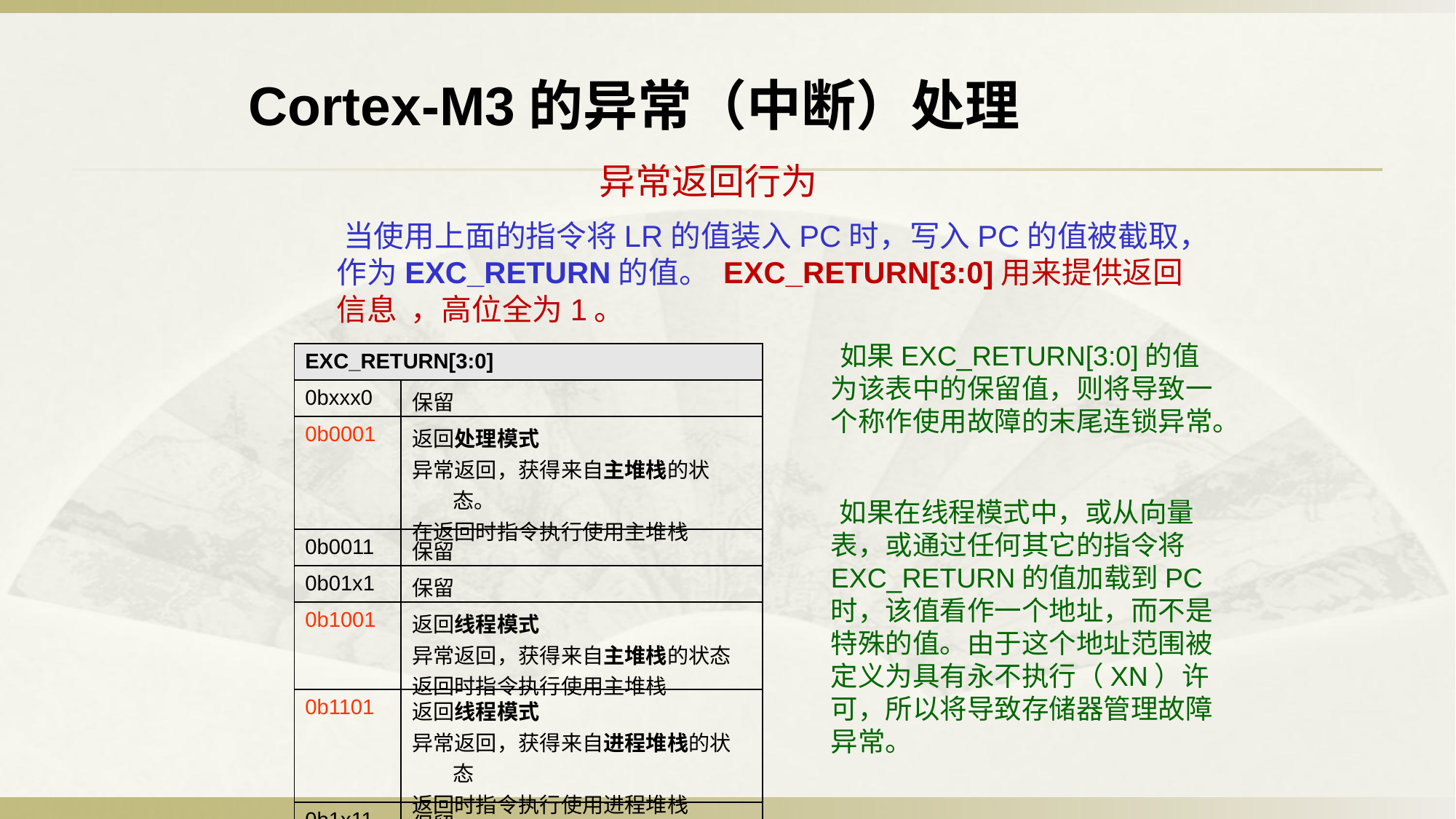

Cortex-M3的异常（中断）处理
异常返回行为
      当使用上面的指令将LR的值装入PC时，写入PC的值被截取，作为EXC_RETURN的值。 EXC_RETURN[3:0]用来提供返回信息  ，高位全为1。
| EXC\_RETURN[3:0] |  |
| --- | --- |
| 0bxxx0 | 保留 |
| 0b0001 | 返回处理模式 异常返回，获得来自主堆栈的状态。 在返回时指令执行使用主堆栈 |
| 0b0011 | 保留 |
| 0b01x1 | 保留 |
| 0b1001 | 返回线程模式 异常返回，获得来自主堆栈的状态 返回时指令执行使用主堆栈 |
| 0b1101 | 返回线程模式 异常返回，获得来自进程堆栈的状态 返回时指令执行使用进程堆栈 |
| 0b1x11 | 保留 |
       如果EXC_RETURN[3:0]的值为该表中的保留值，则将导致一个称作使用故障的末尾连锁异常。
        如果在线程模式中，或从向量表，或通过任何其它的指令将EXC_RETURN的值加载到PC时，该值看作一个地址，而不是特殊的值。由于这个地址范围被定义为具有永不执行（XN）许可，所以将导致存储器管理故障异常。